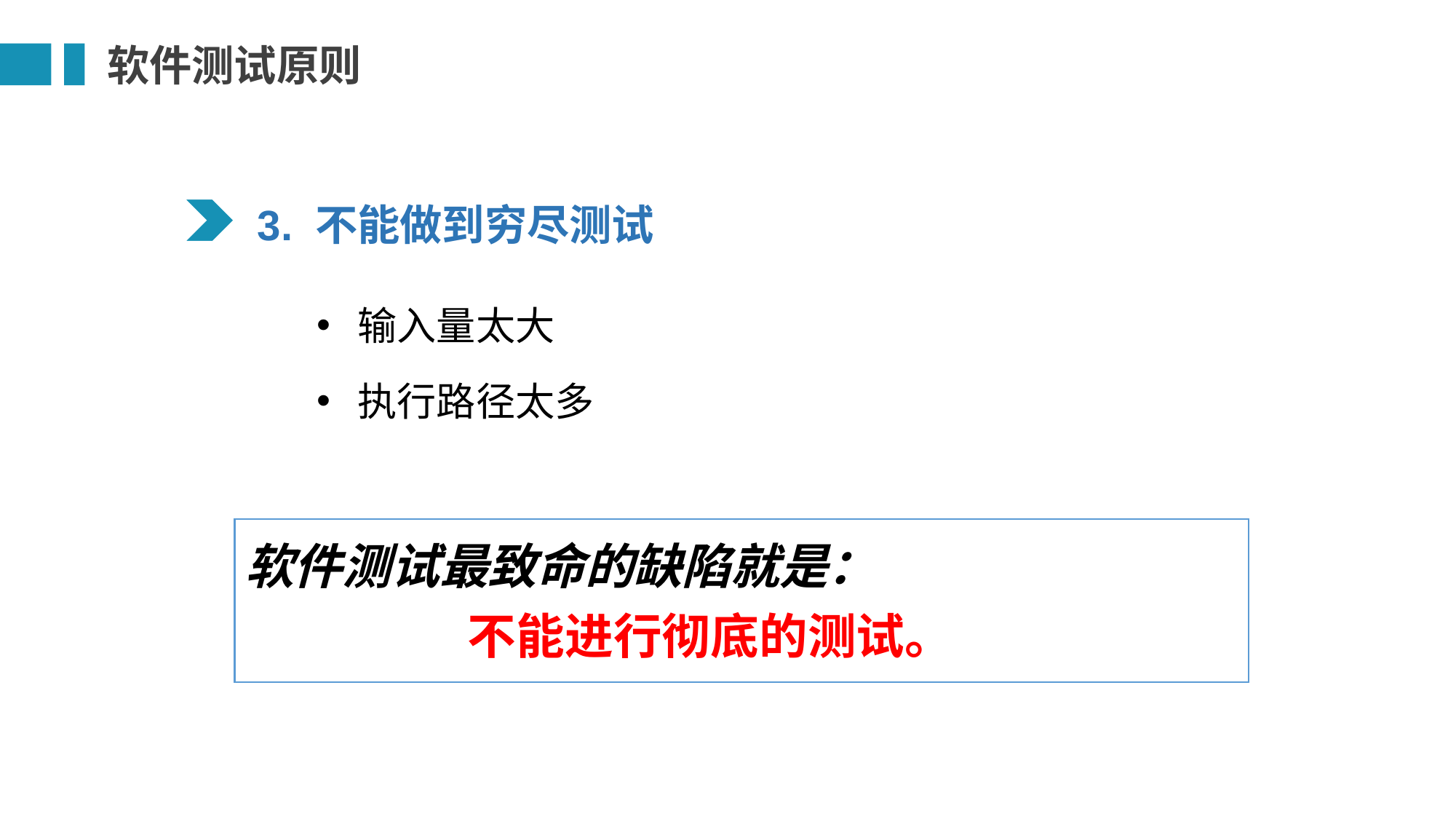

软件测试原则

3. 不能做到穷尽测试
输入量太大
执行路径太多
软件测试最致命的缺陷就是：
                   不能进行彻底的测试。
60